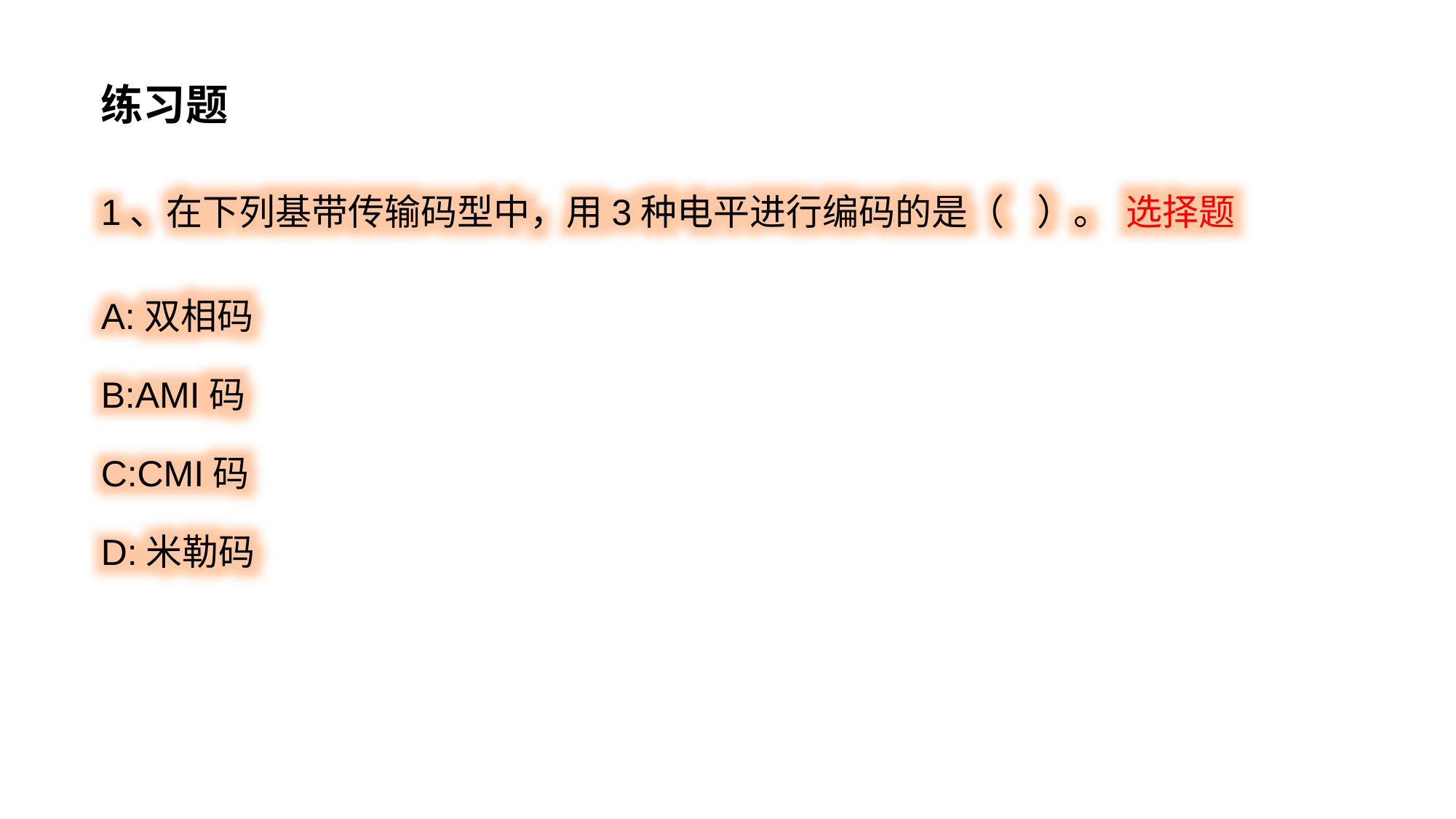

练习题
1、在下列基带传输码型中，用3种电平进行编码的是（    ）。  选择题

A:双相码

B:AMI码

C:CMI码

D:米勒码